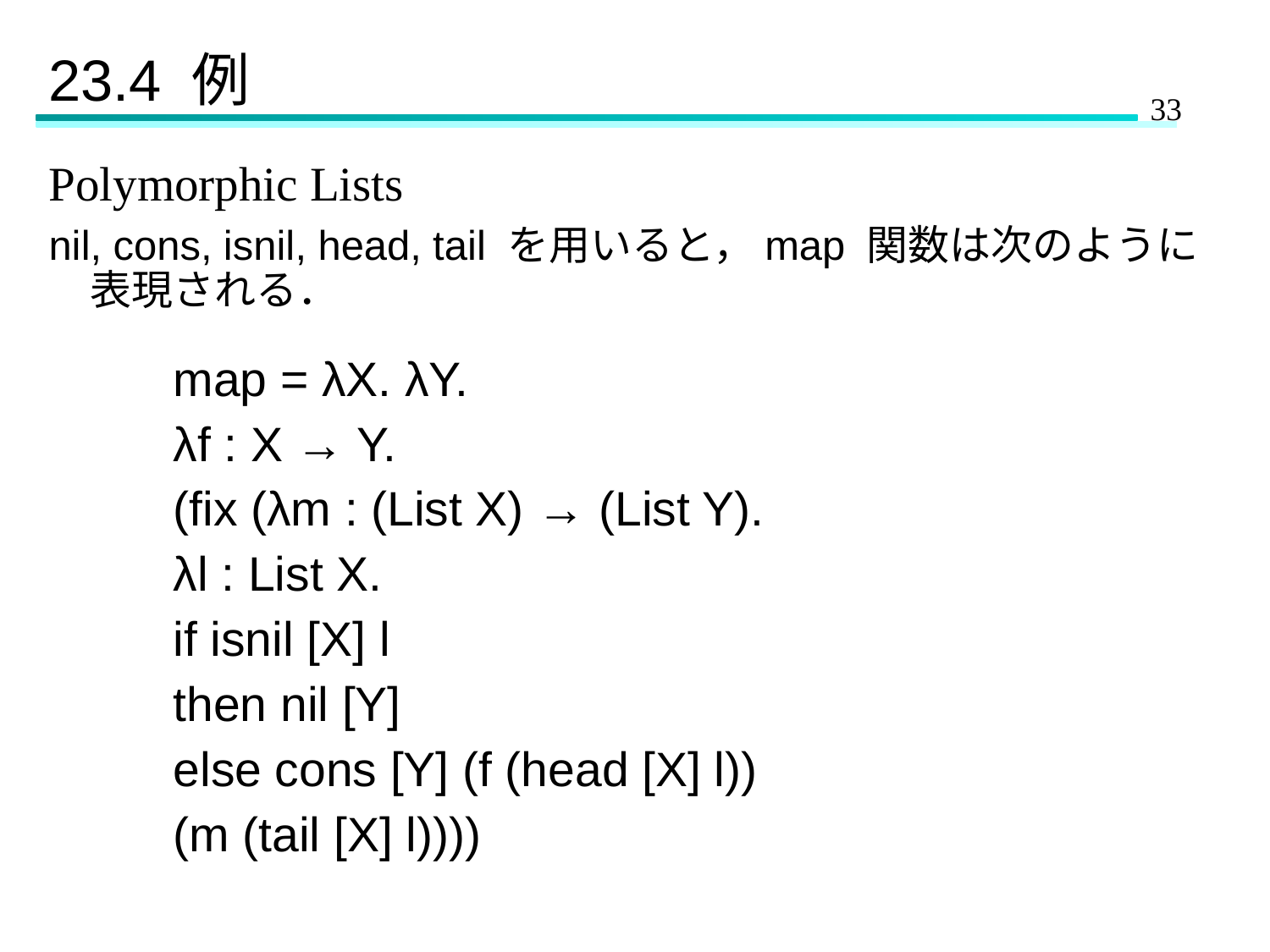

# 23.4 例
Polymorphic Lists
nil, cons, isnil, head, tail を用いると，map 関数は次のように　表現される．

	map = λX. λY.
		λf : X → Y.
			(fix (λm : (List X) → (List Y).
				λl : List X.
					if isnil [X] l
						then nil [Y]
					else cons [Y] (f (head [X] l))
						(m (tail [X] l))))